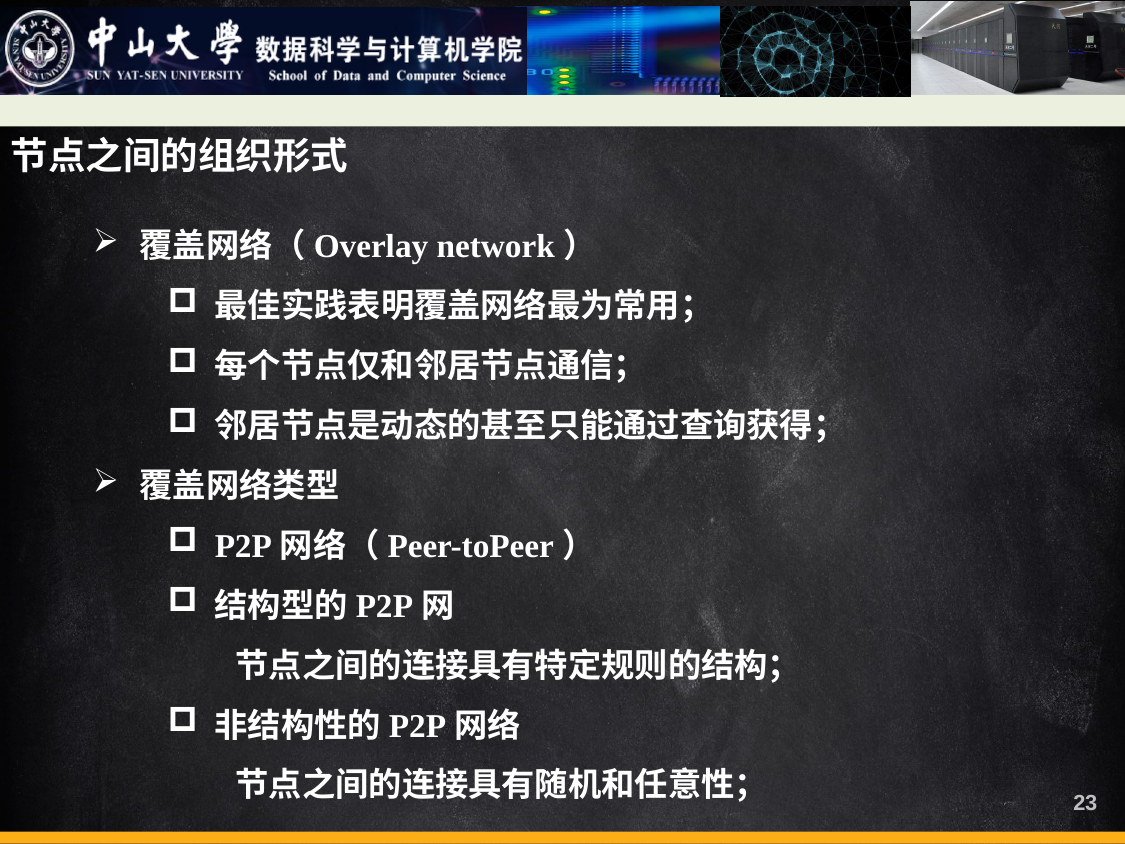

节点之间的组织形式
覆盖网络（Overlay network）
最佳实践表明覆盖网络最为常用；
每个节点仅和邻居节点通信；
邻居节点是动态的甚至只能通过查询获得；
覆盖网络类型
P2P网络（Peer-toPeer）
结构型的P2P网
        节点之间的连接具有特定规则的结构；
非结构性的P2P网络
        节点之间的连接具有随机和任意性；